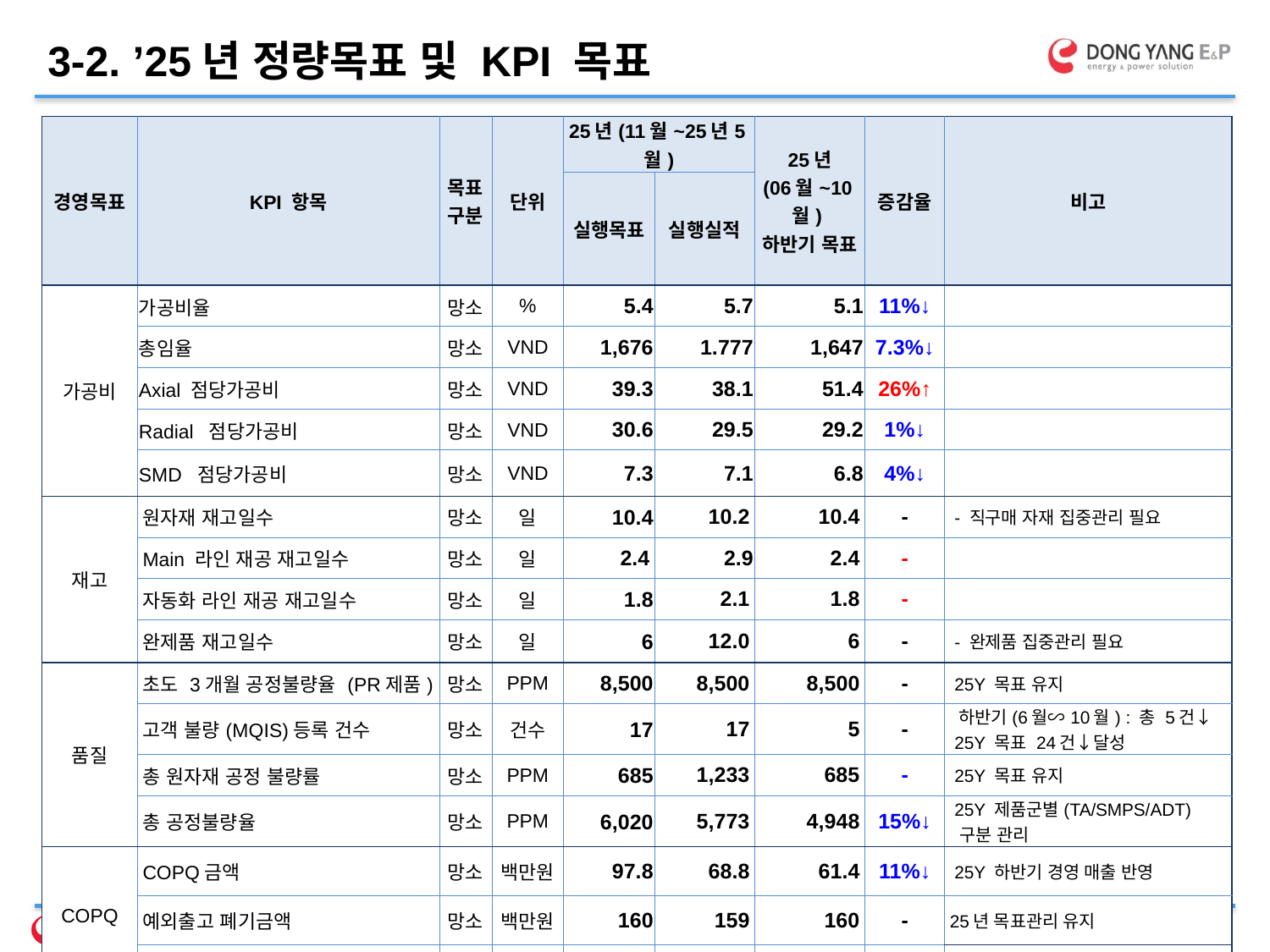

3-2. ’25년 정량목표 및 KPI 목표
| 경영목표 | KPI 항목 | 목표 구분 | 단위 | 25년(11월~25년5월) |  | 25년 (06월~10월) 하반기 목표 | 증감율 | 비고 |
| --- | --- | --- | --- | --- | --- | --- | --- | --- |
|  |  |  |  | 실행목표 | 실행실적 |  |  |  |
| 가공비 | 가공비율 | 망소 | % | 5.4 | 5.7 | 5.1 | 11%↓ |  |
|  | 총임율 | 망소 | VND | 1,676 | 1.777 | 1,647 | 7.3%↓ |  |
|  | Axial 점당가공비 | 망소 | VND | 39.3 | 38.1 | 51.4 | 26%↑ |  |
|  | Radial 점당가공비 | 망소 | VND | 30.6 | 29.5 | 29.2 | 1%↓ |  |
|  | SMD 점당가공비 | 망소 | VND | 7.3 | 7.1 | 6.8 | 4%↓ |  |
| 재고 | 원자재 재고일수 | 망소 | 일 | 10.4 | 10.2 | 10.4 | - | - 직구매 자재 집중관리 필요 |
|  | Main 라인 재공 재고일수 | 망소 | 일 | 2.4 | 2.9 | 2.4 | - |  |
|  | 자동화 라인 재공 재고일수 | 망소 | 일 | 1.8 | 2.1 | 1.8 | - |  |
|  | 완제품 재고일수 | 망소 | 일 | 6 | 12.0 | 6 | - | - 완제품 집중관리 필요 |
| 품질 | 초도 3개월 공정불량율 (PR제품) | 망소 | PPM | 8,500 | 8,500 | 8,500 | - | 25Y 목표 유지 |
|  | 고객 불량(MQIS)등록 건수 | 망소 | 건수 | 17 | 17 | 5 | - | 하반기(6월∽10월) : 총 5건↓ 25Y 목표 24건↓달성 |
|  | 총 원자재 공정 불량률 | 망소 | PPM | 685 | 1,233 | 685 | - | 25Y 목표 유지 |
|  | 총 공정불량율 | 망소 | PPM | 6,020 | 5,773 | 4,948 | 15%↓ | 25Y 제품군별(TA/SMPS/ADT) 구분 관리 |
| COPQ | COPQ금액 | 망소 | 백만원 | 97.8 | 68.8 | 61.4 | 11%↓ | 25Y 하반기 경영 매출 반영 |
|  | 예외출고 폐기금액 | 망소 | 백만원 | 160 | 159 | 160 | - | 25년 목표관리 유지 |
|  | 예외출고 폐기비율 | 망소 | % | 0.7 | 0.7 | 0.7 | - | 25년 목표관리 유지 |